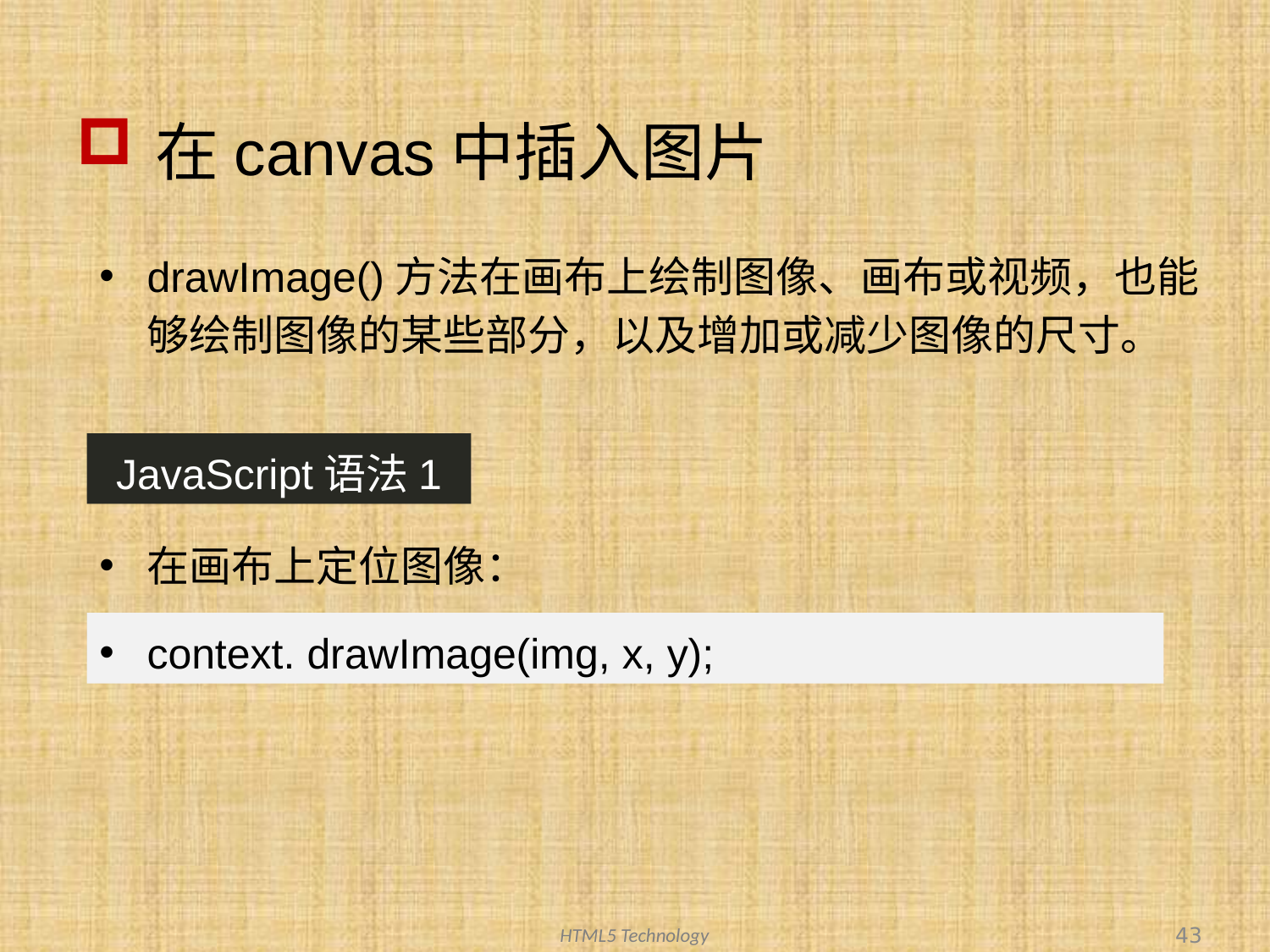

# 在canvas中插入图片
drawImage()方法在画布上绘制图像、画布或视频，也能够绘制图像的某些部分，以及增加或减少图像的尺寸。
JavaScript语法1
在画布上定位图像：
context. drawImage(img, x, y);
43
HTML5 Technology